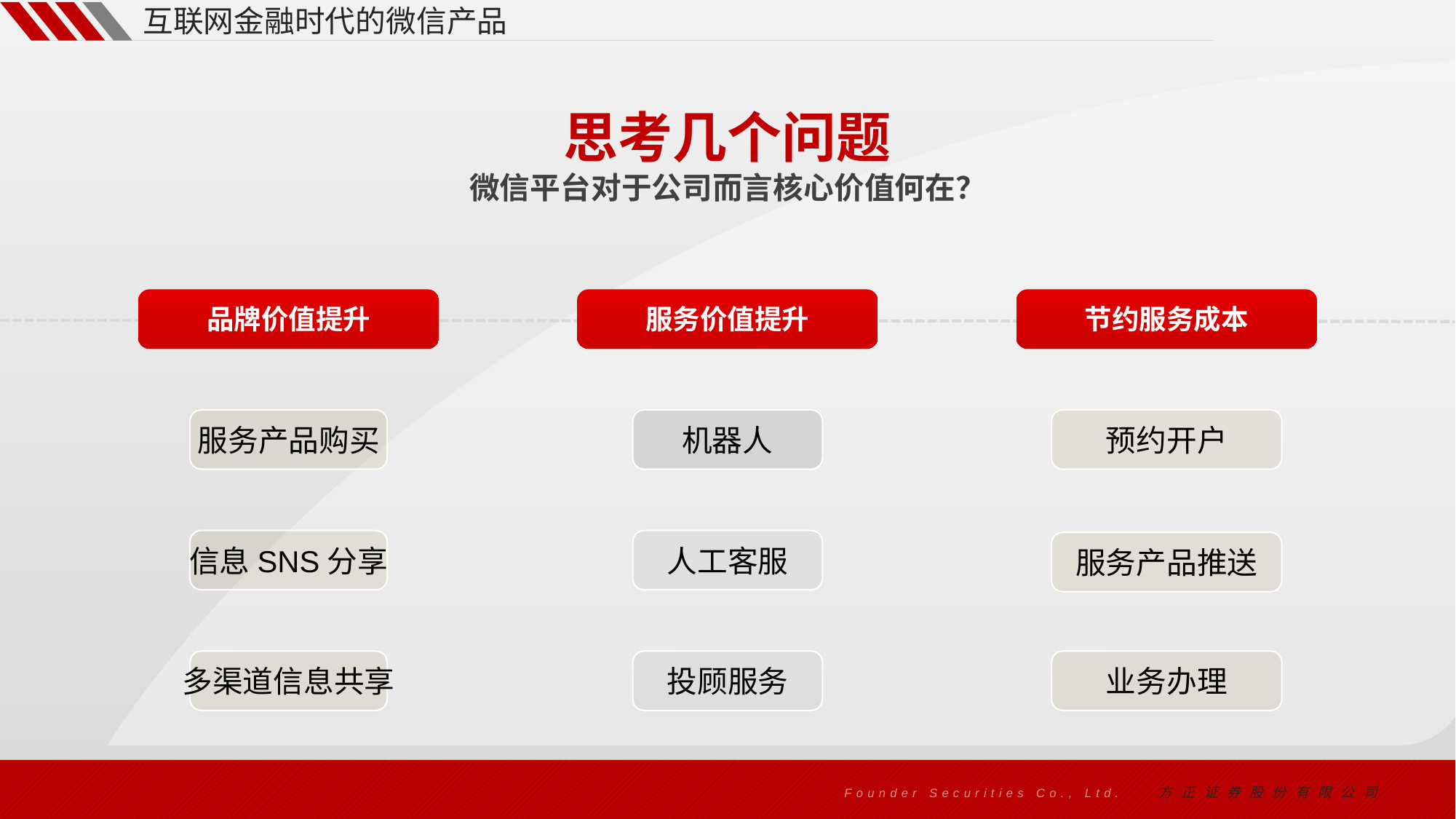

互联网金融时代的微信产品
思考几个问题
微信平台对于公司而言核心价值何在？
品牌价值提升
服务价值提升
节约服务成本
服务产品购买
机器人
预约开户
信息SNS分享
人工客服
服务产品推送
多渠道信息共享
投顾服务
业务办理